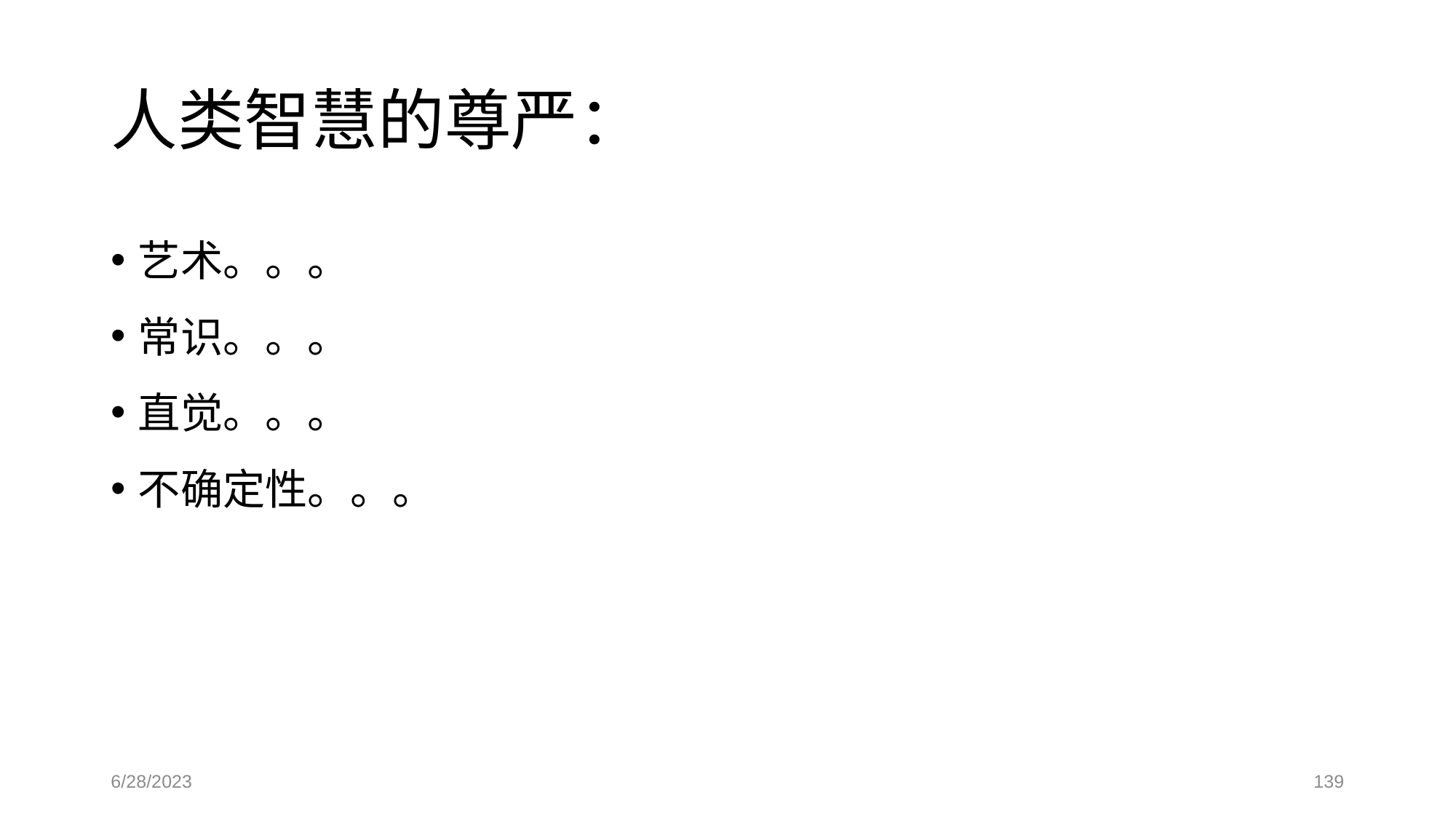

# 人类智慧的尊严：
艺术。。。
常识。。。
直觉。。。
不确定性。。。
6/28/2023
139